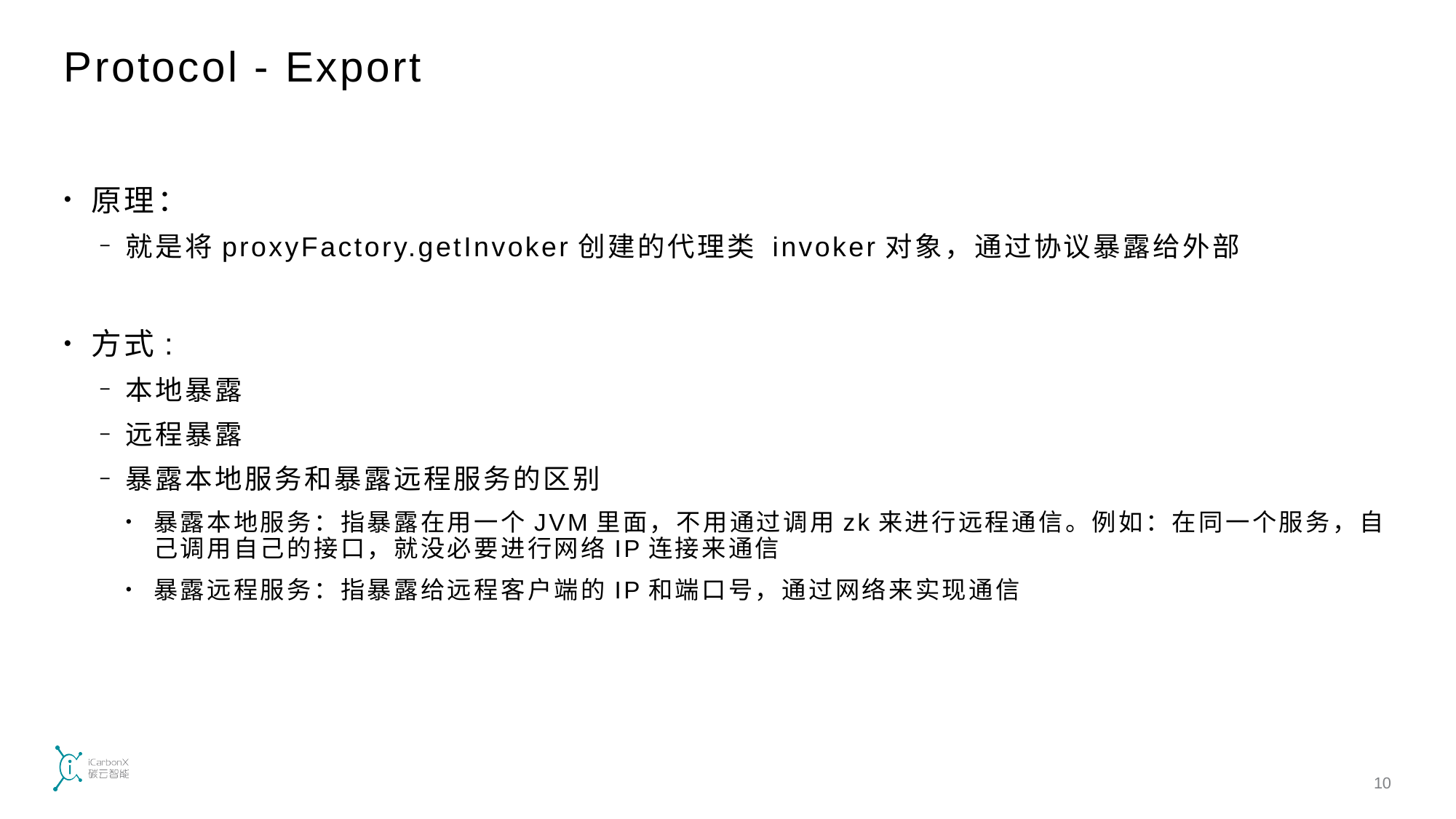

# Protocol - Export

原理：
就是将proxyFactory.getInvoker创建的代理类 invoker对象，通过协议暴露给外部

方式:
本地暴露
远程暴露
暴露本地服务和暴露远程服务的区别
暴露本地服务：指暴露在用一个JVM里面，不用通过调用zk来进行远程通信。例如：在同一个服务，自己调用自己的接口，就没必要进行网络IP连接来通信
暴露远程服务：指暴露给远程客户端的IP和端口号，通过网络来实现通信
10